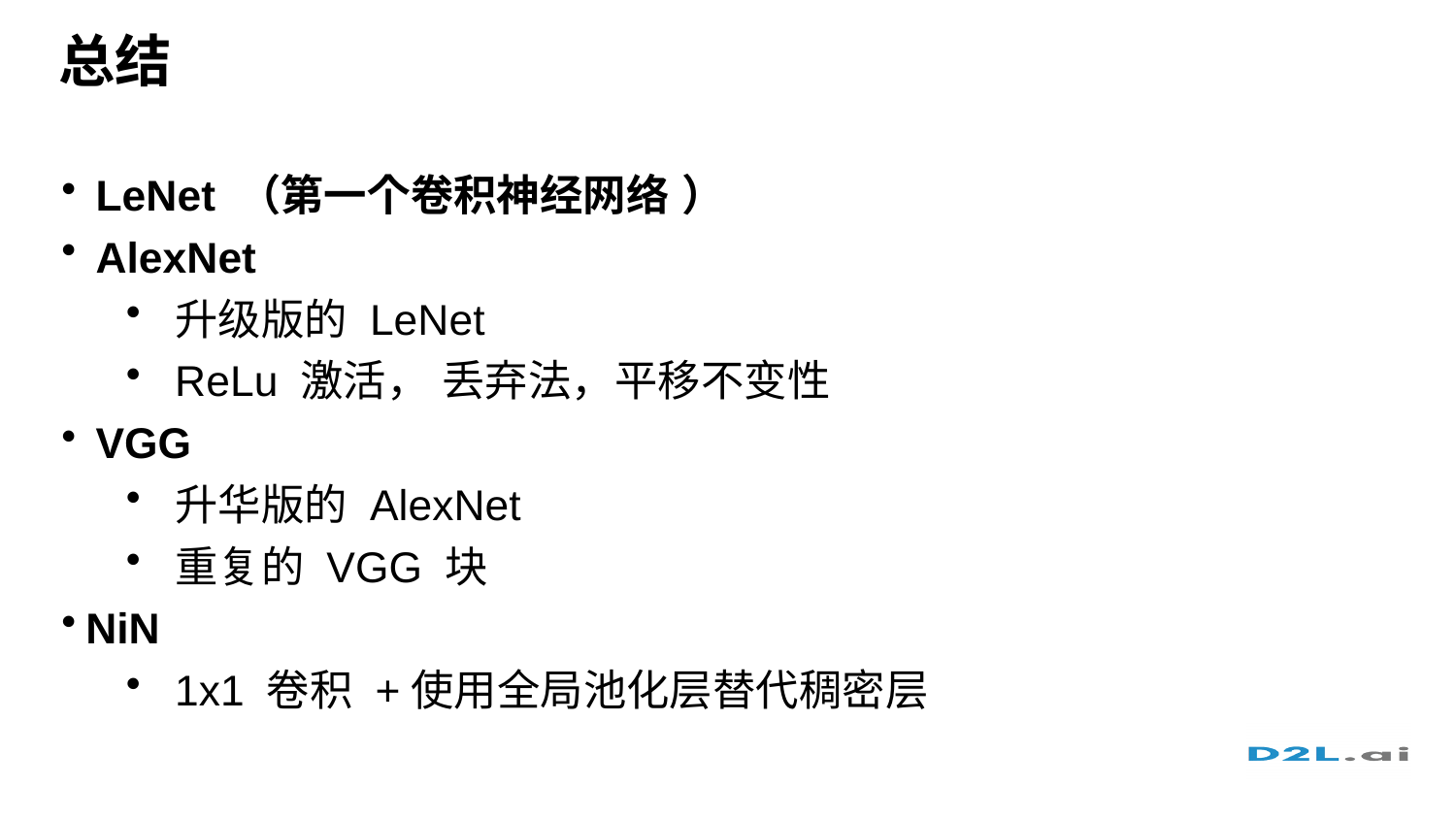

# 总结
LeNet （第一个卷积神经网络 ）
AlexNet
升级版的 LeNet
ReLu 激活， 丢弃法，平移不变性
VGG
升华版的 AlexNet
重复的 VGG 块
NiN
1x1 卷积 +使用全局池化层替代稠密层